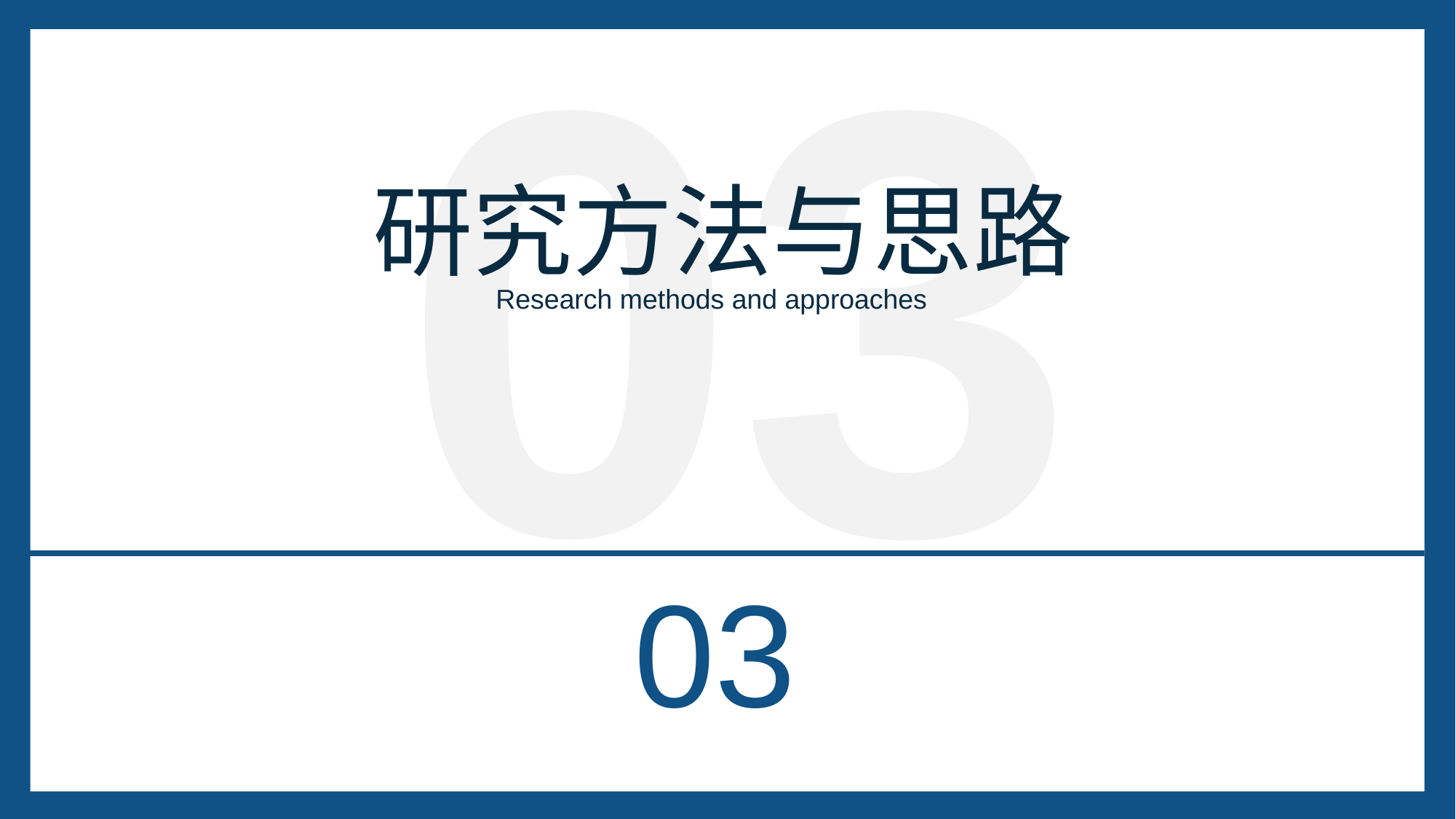

03

研究方法与思路
Research methods and approaches

03